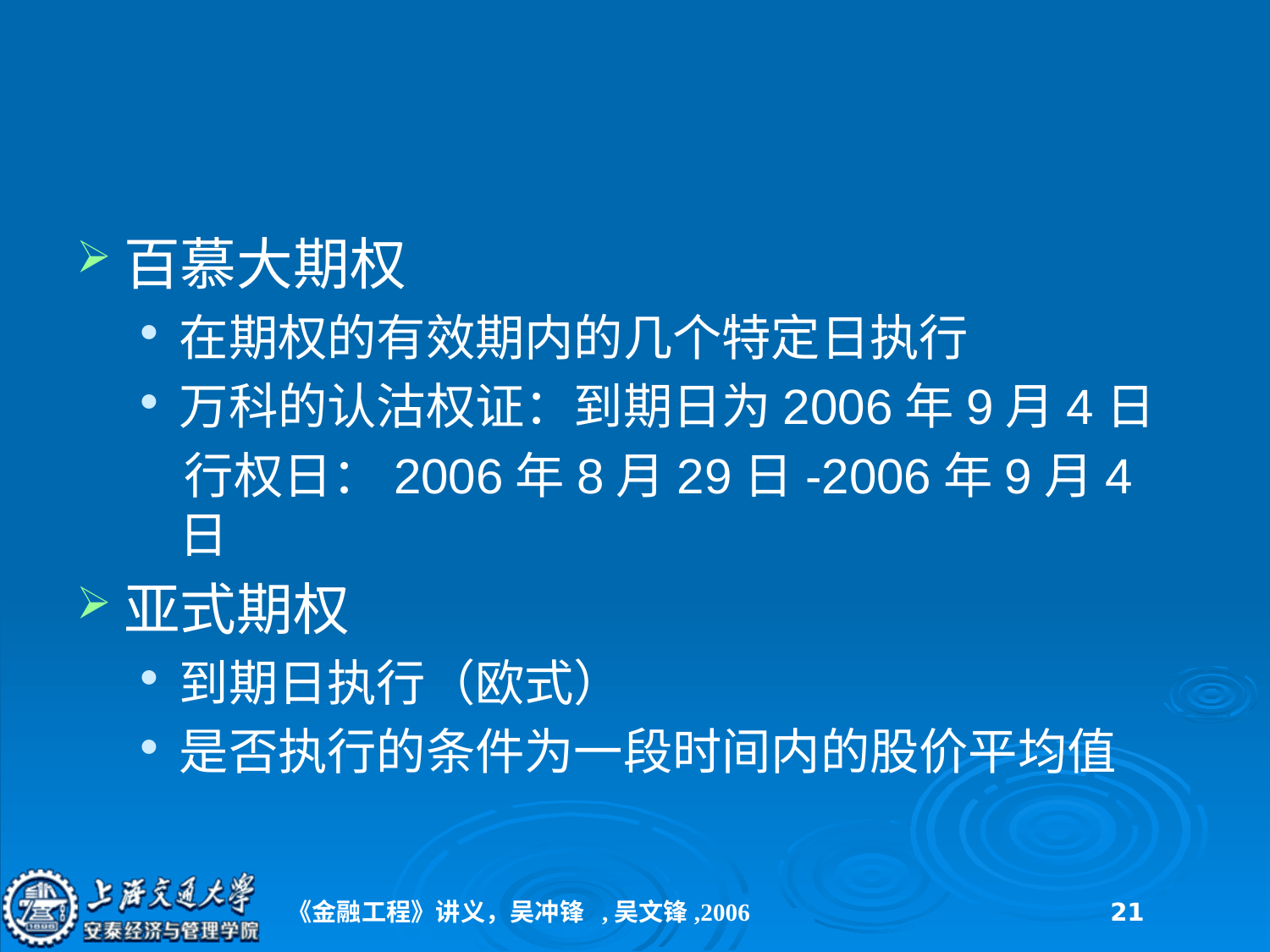

#
百慕大期权
在期权的有效期内的几个特定日执行
万科的认沽权证：到期日为2006年9月4日
   行权日：2006年8月29日-2006年9月4日
亚式期权
到期日执行（欧式）
是否执行的条件为一段时间内的股价平均值